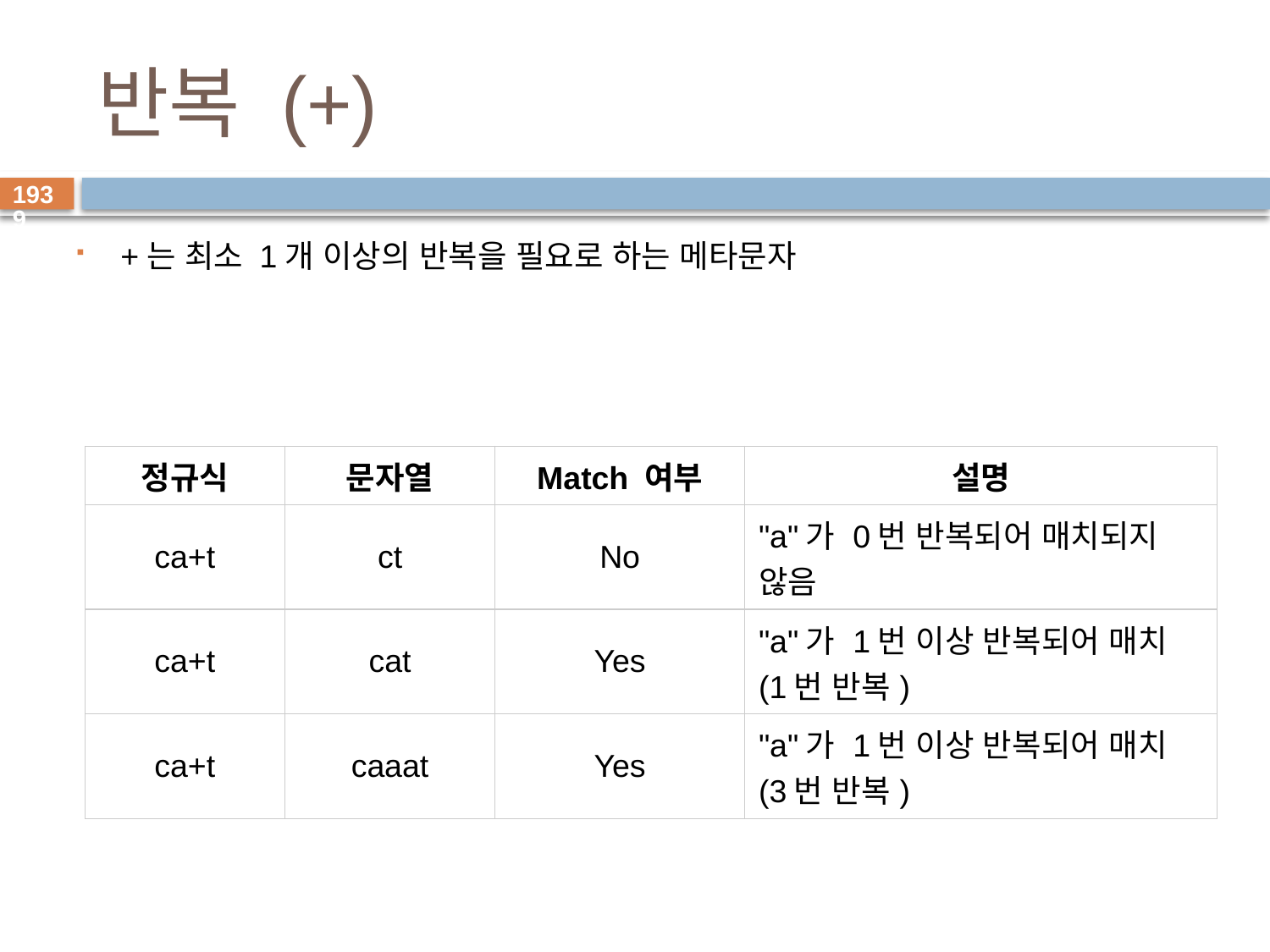

# 반복 (+)
1939
+는 최소 1개 이상의 반복을 필요로 하는 메타문자
| 정규식 | 문자열 | Match 여부 | 설명 |
| --- | --- | --- | --- |
| ca+t | ct | No | "a"가 0번 반복되어 매치되지 않음 |
| ca+t | cat | Yes | "a"가 1번 이상 반복되어 매치 (1번 반복) |
| ca+t | caaat | Yes | "a"가 1번 이상 반복되어 매치 (3번 반복) |